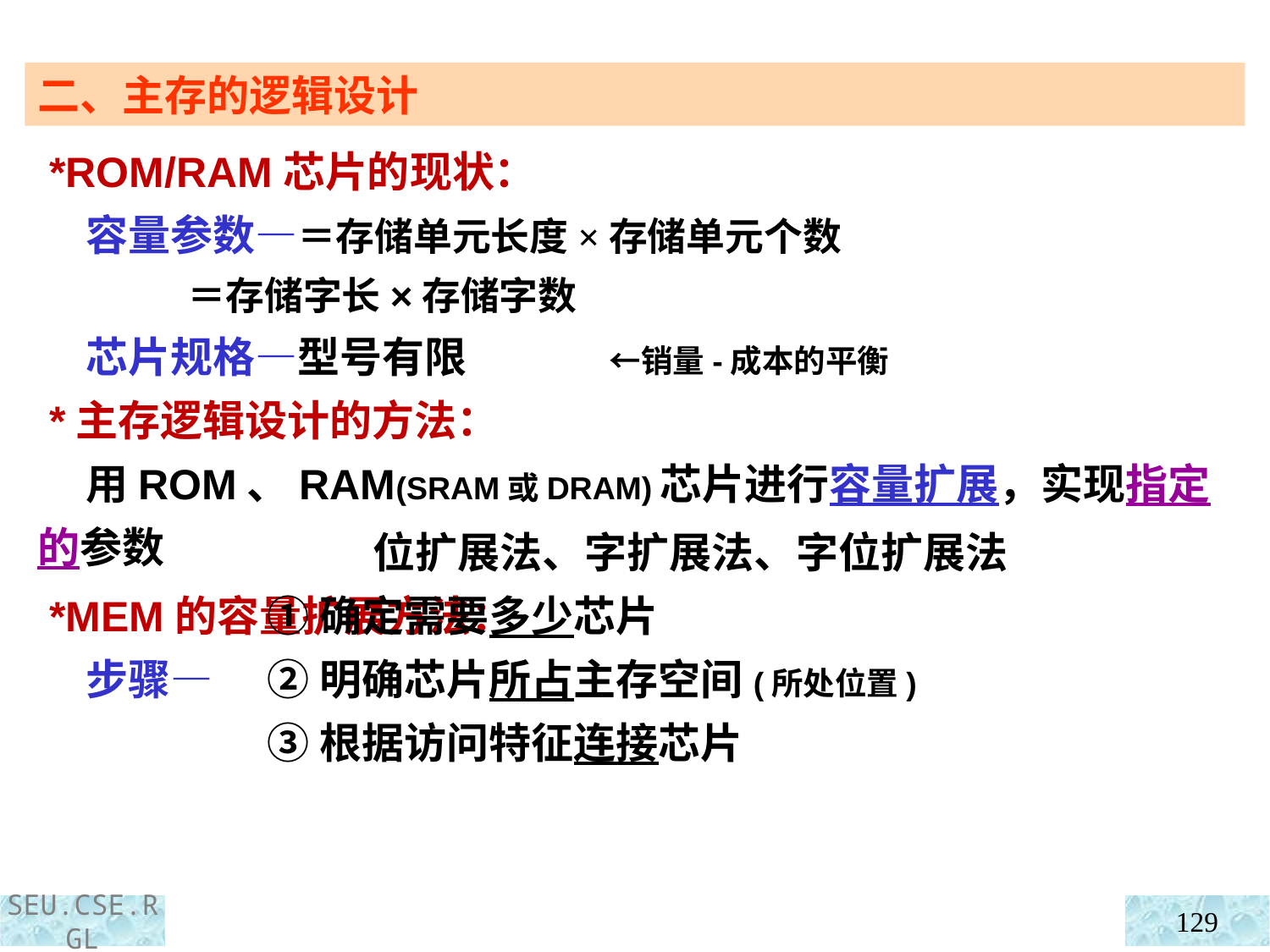

二、主存的逻辑设计
 *ROM/RAM芯片的现状：
    容量参数—＝存储单元长度×存储单元个数
               ＝存储字长×存储字数
    芯片规格—型号有限               ←销量-成本的平衡
 *主存逻辑设计的方法：
    用ROM、RAM(SRAM或DRAM)芯片进行容量扩展，实现指定的参数
 *MEM的容量扩展方法：
    步骤—
          位扩展法、字扩展法、字位扩展法
①确定需要多少芯片
②明确芯片所占主存空间(所处位置)
③根据访问特征连接芯片
129